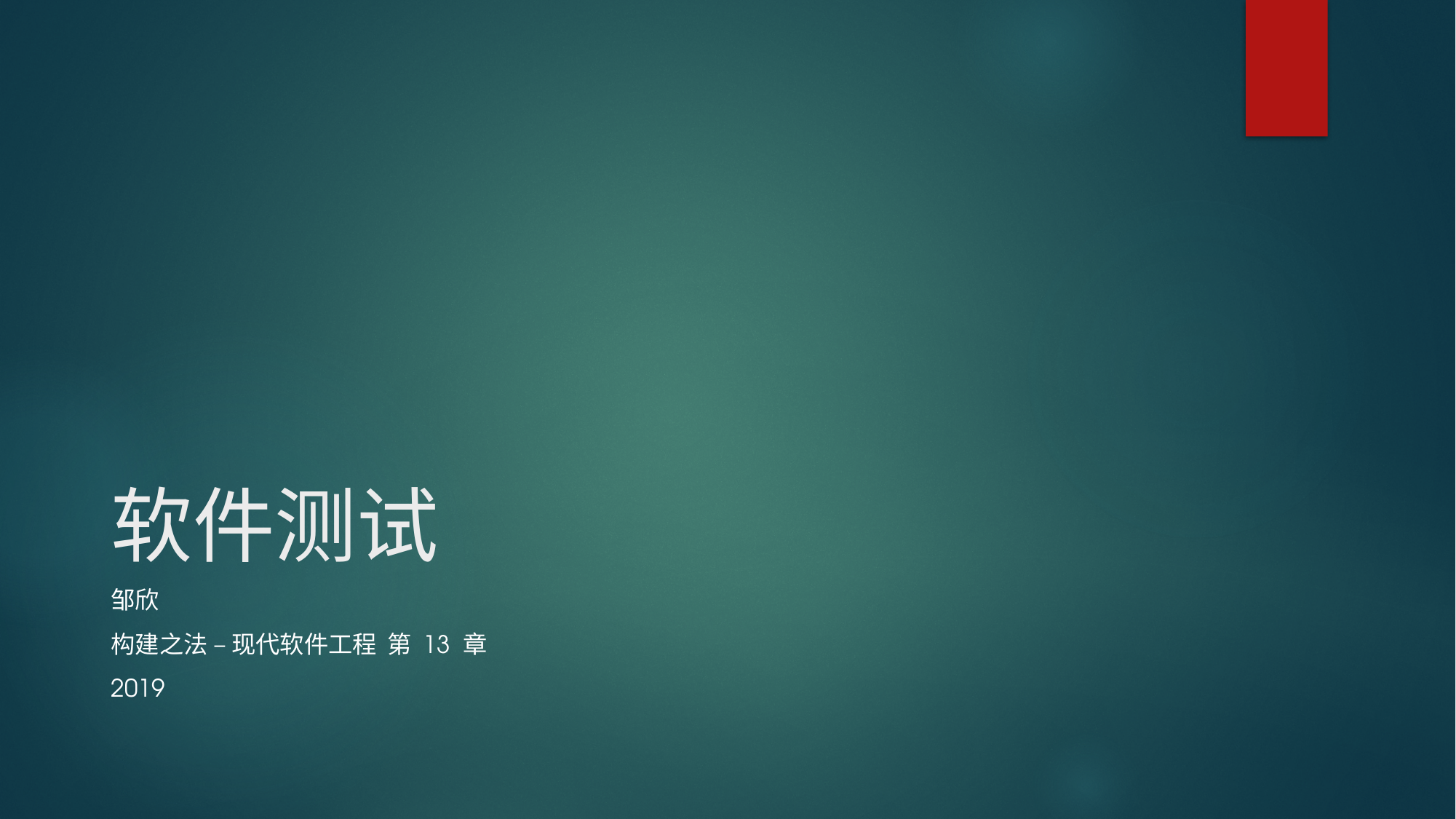

# 软件测试
邹欣
构建之法 – 现代软件工程  第 13 章
2019